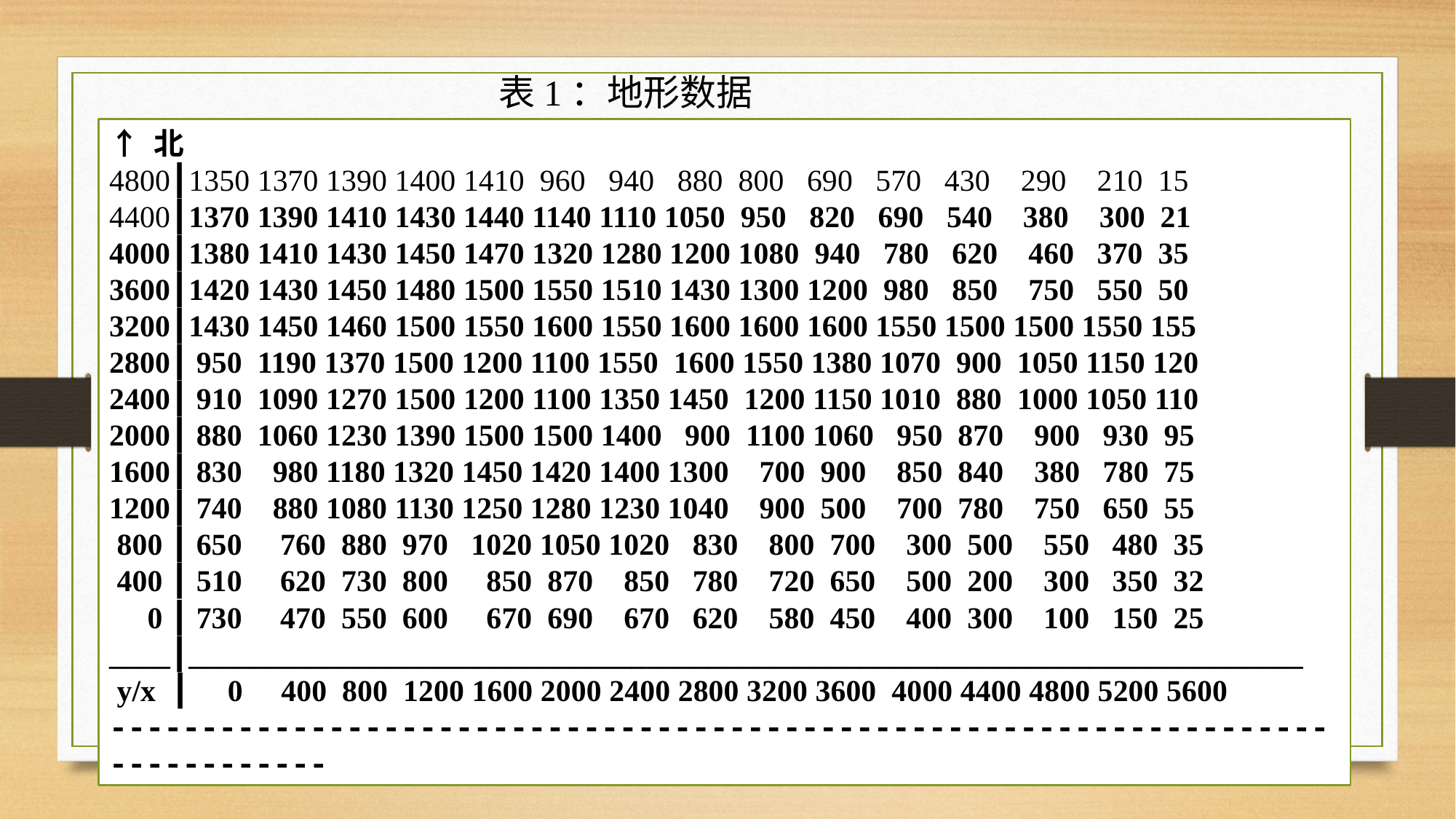

表1：地形数据
↑ 北
4800┃1350 1370 1390 1400 1410  960   940   880  800   690   570   430    290    210  15
4400┃1370 1390 1410 1430 1440 1140 1110 1050  950   820   690   540    380    300  21
4000┃1380 1410 1430 1450 1470 1320 1280 1200 1080  940   780   620    460   370  35
3600┃1420 1430 1450 1480 1500 1550 1510 1430 1300 1200  980   850    750   550  50
3200┃1430 1450 1460 1500 1550 1600 1550 1600 1600 1600 1550 1500 1500 1550 155
2800┃ 950  1190 1370 1500 1200 1100 1550  1600 1550 1380 1070  900  1050 1150 120
2400┃ 910  1090 1270 1500 1200 1100 1350 1450  1200 1150 1010  880  1000 1050 110
2000┃ 880  1060 1230 1390 1500 1500 1400   900  1100 1060   950  870    900   930  95
1600┃ 830    980 1180 1320 1450 1420 1400 1300    700  900    850  840    380   780  75
1200┃ 740    880 1080 1130 1250 1280 1230 1040    900  500    700  780    750   650  55
 800 ┃ 650     760  880  970   1020 1050 1020   830    800  700    300  500    550   480  35
 400 ┃ 510     620  730  800     850  870    850   780    720  650    500  200    300   350  32
     0 ┃ 730     470  550  600     670  690    670   620    580  450    400  300    100   150  25
____┃_________________________________________________________________________
 y/x  ┃     0     400  800  1200 1600 2000 2400 2800 3200 3600  4000 4400 4800 5200 5600
-------------------------------------------------------------------------------